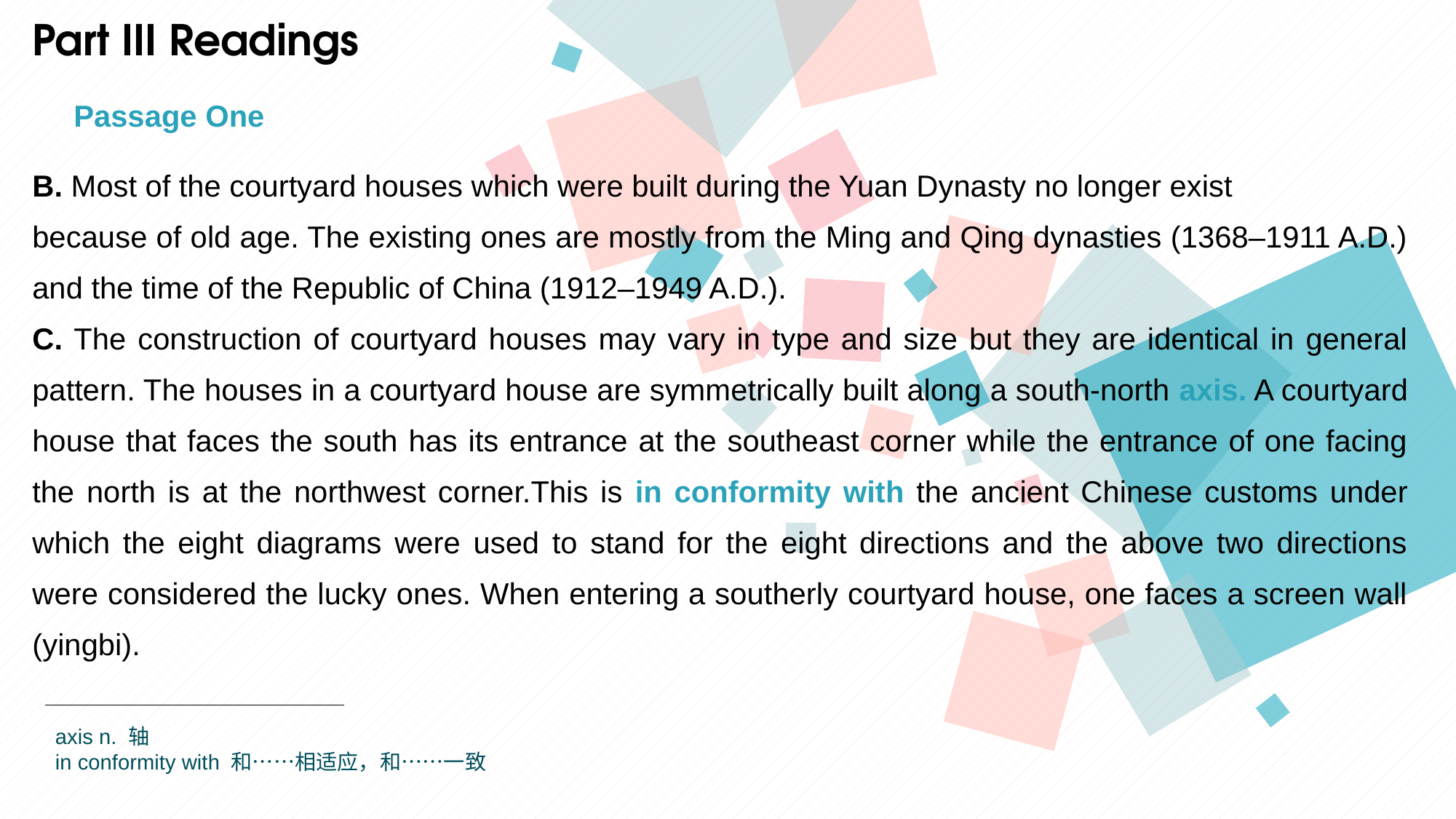

Part III Readings
Passage One

B. Most of the courtyard houses which were built during the Yuan Dynasty no longer exist
because of old age. The existing ones are mostly from the Ming and Qing dynasties (1368–1911 A.D.) and the time of the Republic of China (1912–1949 A.D.).
C. The construction of courtyard houses may vary in type and size but they are identical in general pattern. The houses in a courtyard house are symmetrically built along a south-north axis. A courtyard house that faces the south has its entrance at the southeast corner while the entrance of one facing the north is at the northwest corner.This is in conformity with the ancient Chinese customs under which the eight diagrams were used to stand for the eight directions and the above two directions were considered the lucky ones. When entering a southerly courtyard house, one faces a screen wall (yingbi).
axis n. 轴
in conformity with 和……相适应，和……一致